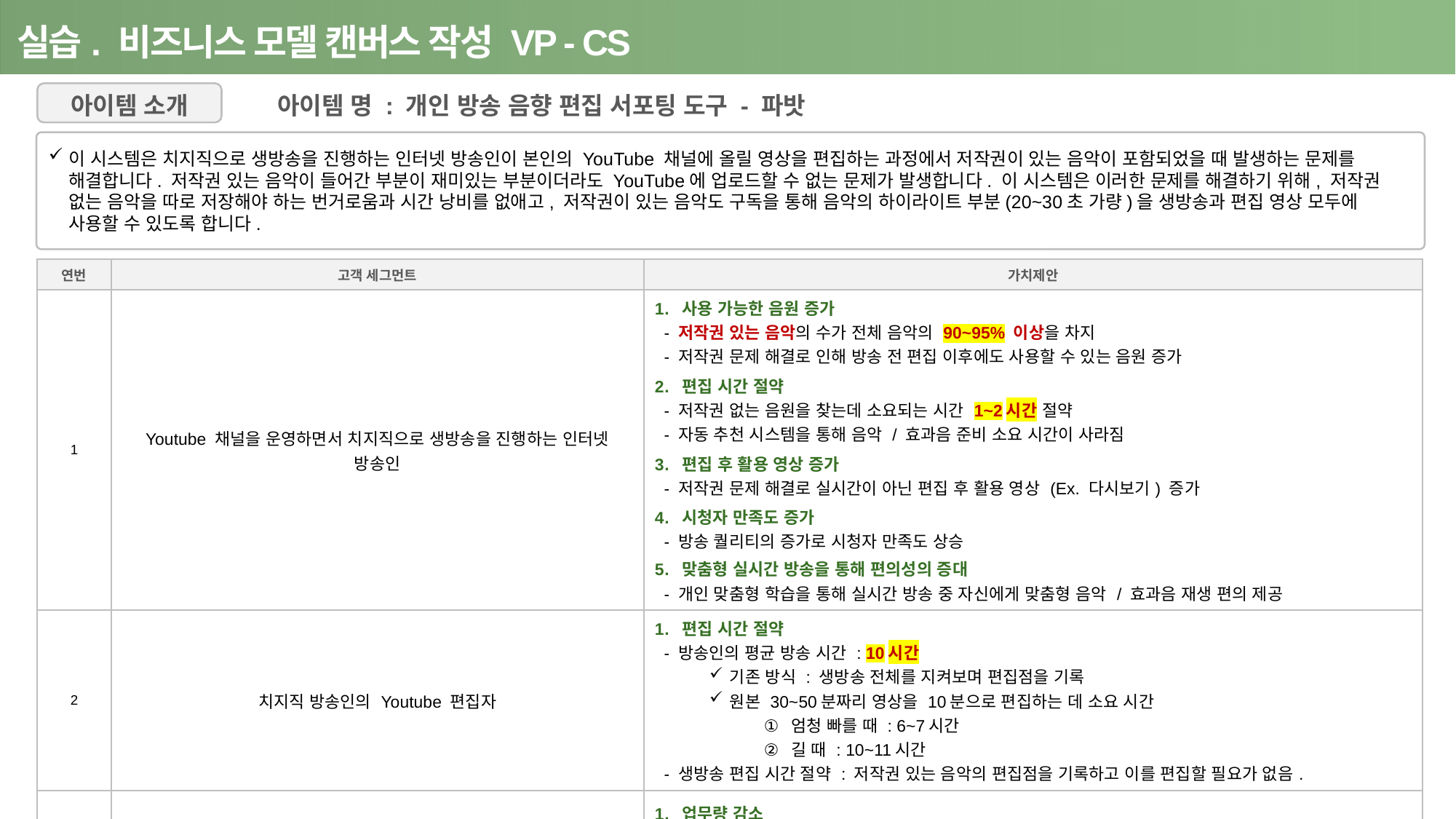

실습. 비즈니스 모델 캔버스 작성 VP - CS
아이템 소개
아이템 명 : 개인 방송 음향 편집 서포팅 도구 - 파밧
이 시스템은 치지직으로 생방송을 진행하는 인터넷 방송인이 본인의 YouTube 채널에 올릴 영상을 편집하는 과정에서 저작권이 있는 음악이 포함되었을 때 발생하는 문제를 해결합니다. 저작권 있는 음악이 들어간 부분이 재미있는 부분이더라도 YouTube에 업로드할 수 없는 문제가 발생합니다. 이 시스템은 이러한 문제를 해결하기 위해, 저작권 없는 음악을 따로 저장해야 하는 번거로움과 시간 낭비를 없애고, 저작권이 있는 음악도 구독을 통해 음악의 하이라이트 부분(20~30초 가량)을 생방송과 편집 영상 모두에 사용할 수 있도록 합니다.
| 연번 | 고객 세그먼트 | 가치제안 |
| --- | --- | --- |
| 1 | Youtube 채널을 운영하면서 치지직으로 생방송을 진행하는 인터넷 방송인 | 사용 가능한 음원 증가 - 저작권 있는 음악의 수가 전체 음악의 90~95% 이상을 차지 - 저작권 문제 해결로 인해 방송 전 편집 이후에도 사용할 수 있는 음원 증가 편집 시간 절약 - 저작권 없는 음원을 찾는데 소요되는 시간 1~2시간 절약 - 자동 추천 시스템을 통해 음악 / 효과음 준비 소요 시간이 사라짐 편집 후 활용 영상 증가 - 저작권 문제 해결로 실시간이 아닌 편집 후 활용 영상 (Ex. 다시보기) 증가 시청자 만족도 증가 - 방송 퀄리티의 증가로 시청자 만족도 상승 맞춤형 실시간 방송을 통해 편의성의 증대 - 개인 맞춤형 학습을 통해 실시간 방송 중 자신에게 맞춤형 음악 / 효과음 재생 편의 제공 |
| 2 | 치지직 방송인의 Youtube 편집자 | 편집 시간 절약 - 방송인의 평균 방송 시간 : 10시간 기존 방식 : 생방송 전체를 지켜보며 편집점을 기록 원본 30~50분짜리 영상을 10분으로 편집하는 데 소요 시간 엄청 빠를 때 : 6~7시간 길 때 : 10~11시간 - 생방송 편집 시간 절약 : 저작권 있는 음악의 편집점을 기록하고 이를 편집할 필요가 없음. |
| 3 | 치지직 플랫폼 담당자 | 업무량 감소 저작권이 해결된 음원만 사용하기 때문에 이를 검토할 업무량 감소 방송의 안정성 증가로 업무 피로도 감소 및 직장 안정성 확보 |